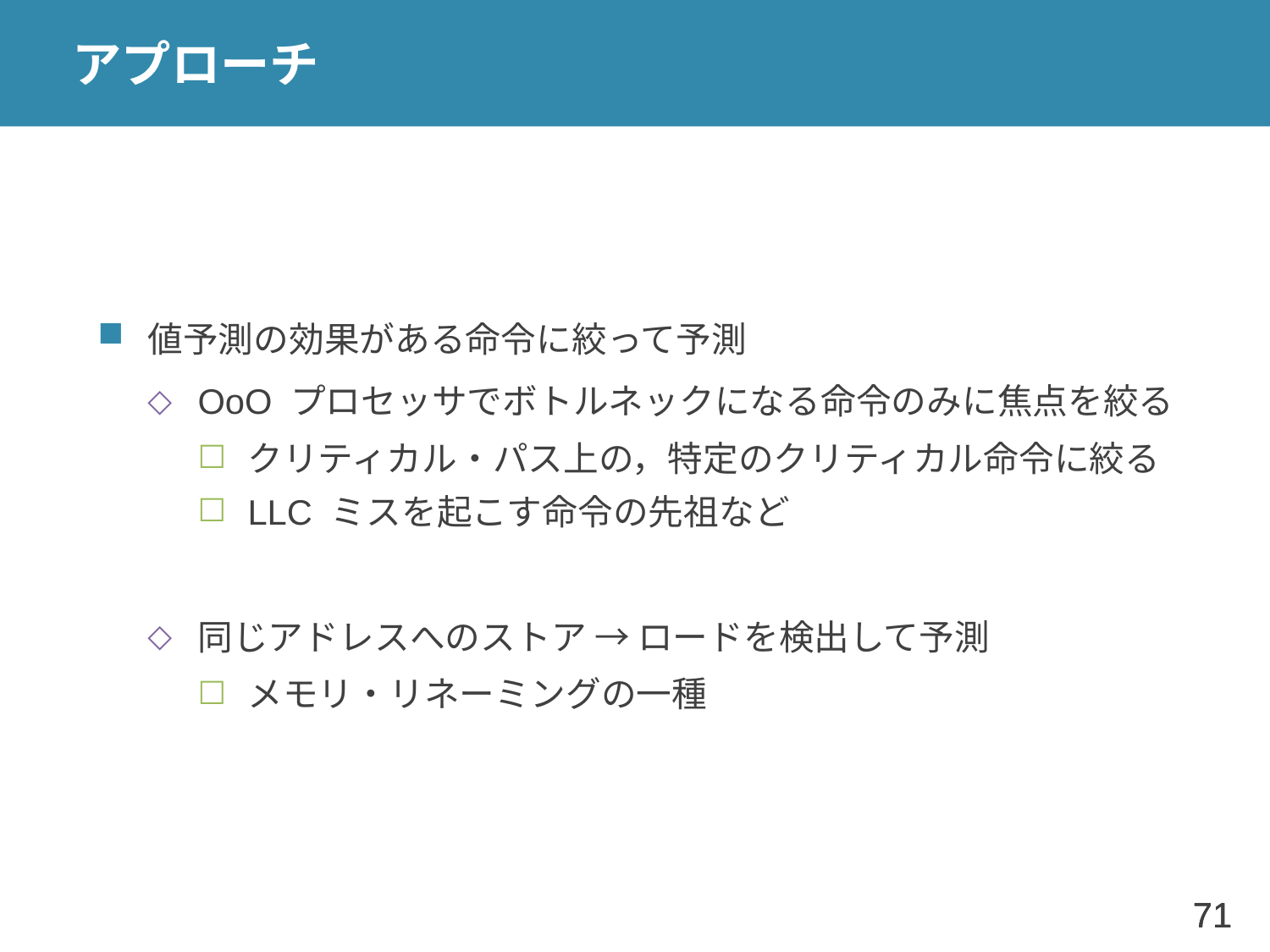

# アプローチ
値予測の効果がある命令に絞って予測
OoO プロセッサでボトルネックになる命令のみに焦点を絞る
クリティカル・パス上の，特定のクリティカル命令に絞る
LLC ミスを起こす命令の先祖など

同じアドレスへのストア → ロードを検出して予測
メモリ・リネーミングの一種